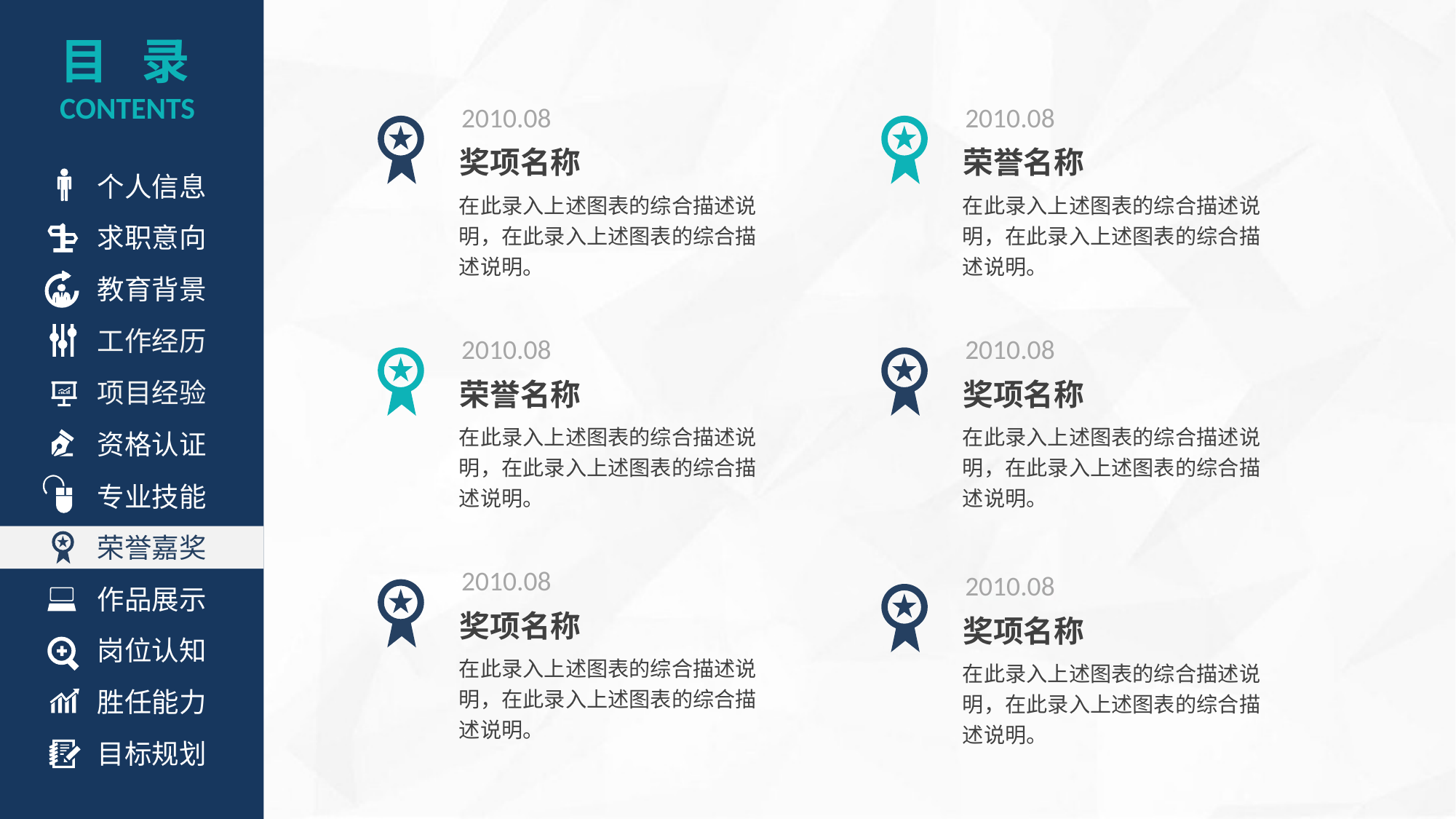

目   录
CONTENTS
2010.08
2010.08

奖项名称
荣誉名称
个人信息

在此录入上述图表的综合描述说明，在此录入上述图表的综合描述说明。
在此录入上述图表的综合描述说明，在此录入上述图表的综合描述说明。
求职意向

教育背景

工作经历

2010.08
2010.08

项目经验
荣誉名称
奖项名称

资格认证
在此录入上述图表的综合描述说明，在此录入上述图表的综合描述说明。
在此录入上述图表的综合描述说明，在此录入上述图表的综合描述说明。

专业技能

荣誉嘉奖

2010.08
2010.08
作品展示

奖项名称
奖项名称
岗位认知

在此录入上述图表的综合描述说明，在此录入上述图表的综合描述说明。
在此录入上述图表的综合描述说明，在此录入上述图表的综合描述说明。
胜任能力

目标规划